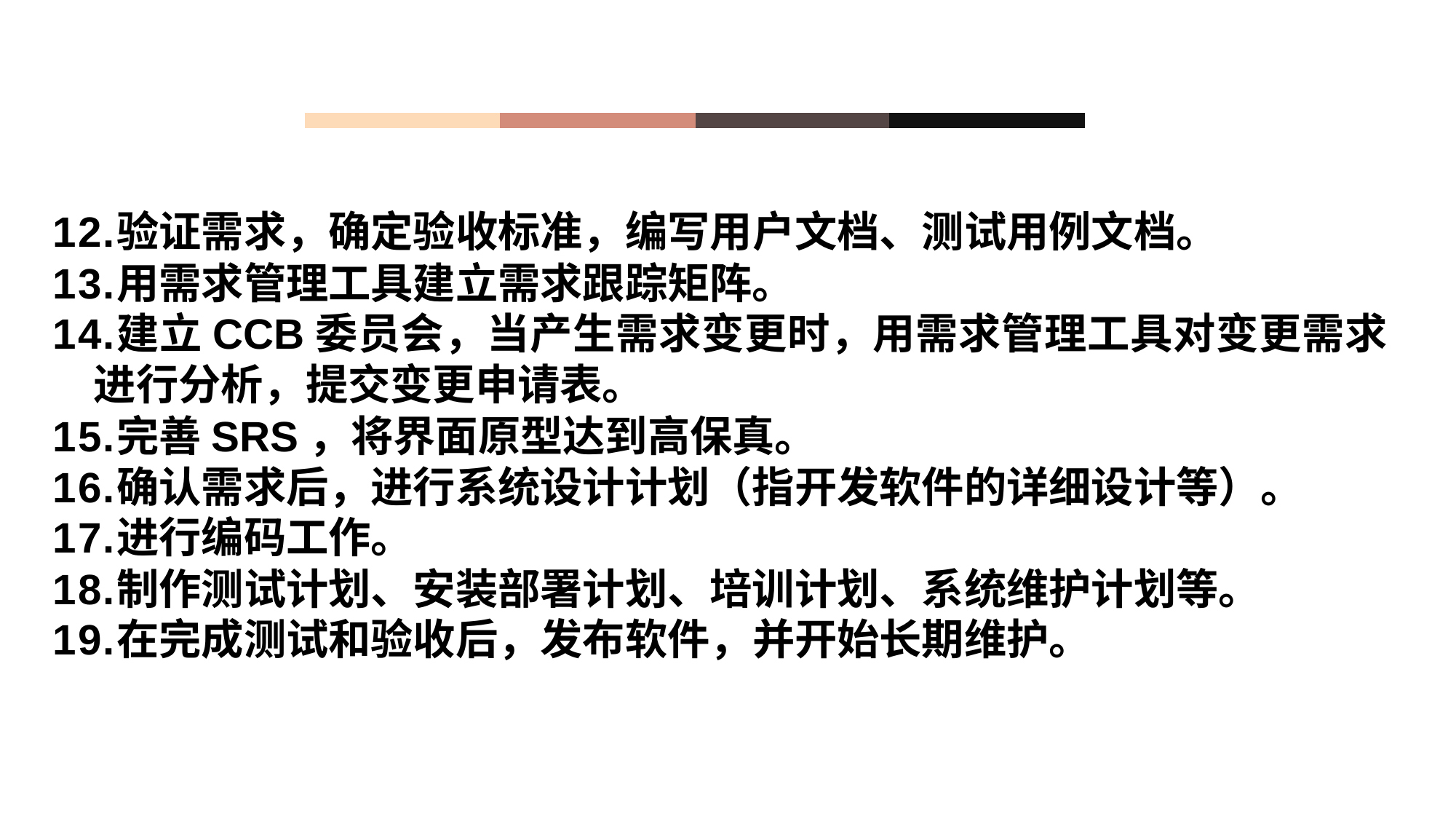

确定项目开发小组及项目经理。
对项目进行可行性分析。
做项目计划和需求开发项目计划（完成初步的甘特图、WBS图和OBS图）。
确定项目章程获得签字。
与项目发起者确认愿景与范围。
制作初步的界面原型。
确定用户群及各类用户代表，获取需
针对需求更改界面原型。
比对各类用户需求，寻找需求冲突，若有冲突，在JAD会议上解决。
完善界面原型。
在 UML工具和界面原型的帮助下制作SRS。
验证需求，确定验收标准，编写用户文档、测试用例文档。
用需求管理工具建立需求跟踪矩阵。
建立CCB委员会，当产生需求变更时，用需求管理工具对变更需求进行分析，提交变更申请表。
完善SRS，将界面原型达到高保真。
确认需求后，进行系统设计计划（指开发软件的详细设计等）。
进行编码工作。
制作测试计划、安装部署计划、培训计划、系统维护计划等。
在完成测试和验收后，发布软件，并开始长期维护。